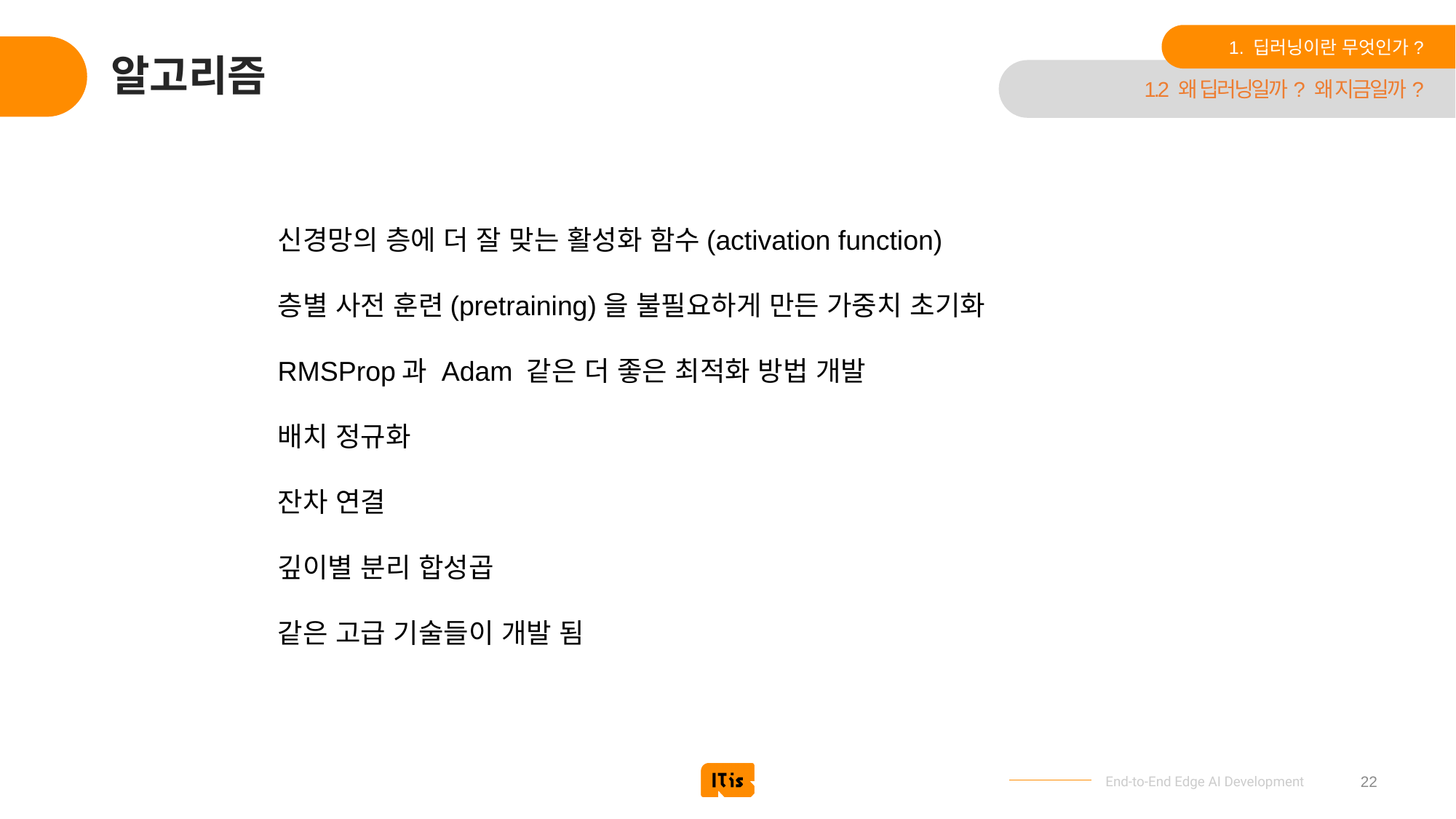

1. 딥러닝이란 무엇인가?
# 알고리즘
1.2 왜 딥러닝일까? 왜 지금일까?
신경망의 층에 더 잘 맞는 활성화 함수(activation function)

층별 사전 훈련(pretraining)을 불필요하게 만든 가중치 초기화

RMSProp과 Adam 같은 더 좋은 최적화 방법 개발

배치 정규화

잔차 연결

깊이별 분리 합성곱

같은 고급 기술들이 개발 됨
22